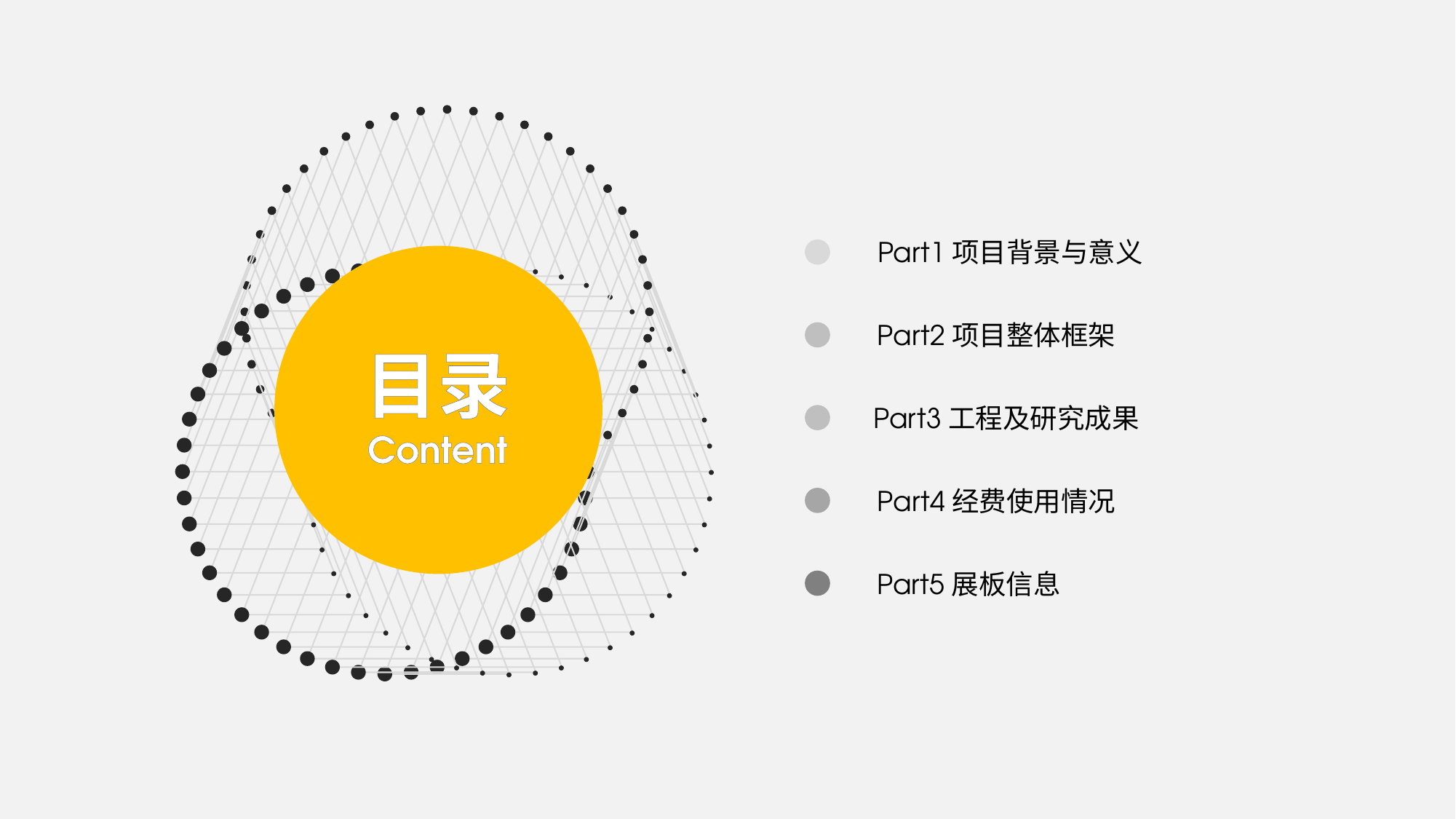

Part1项目背景与意义

Part2项目整体框架

目录
Content
Part3工程及研究成果

Part4经费使用情况

Part5展板信息